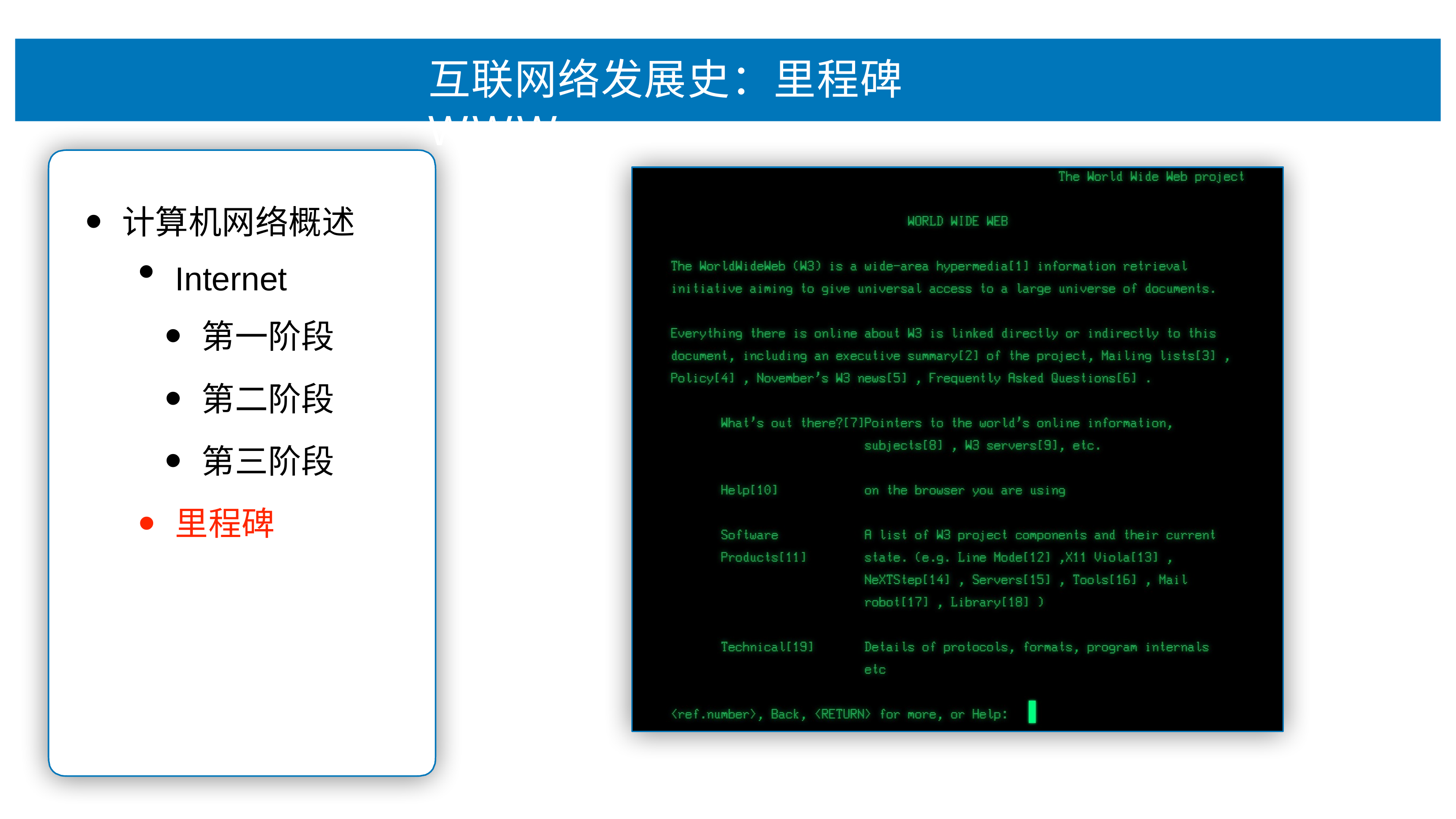

# 互联⽹络发展史：⾥程碑WWW

计算机⽹络概述
Internet
第⼀阶段
第⼆阶段
第三阶段
⾥程碑